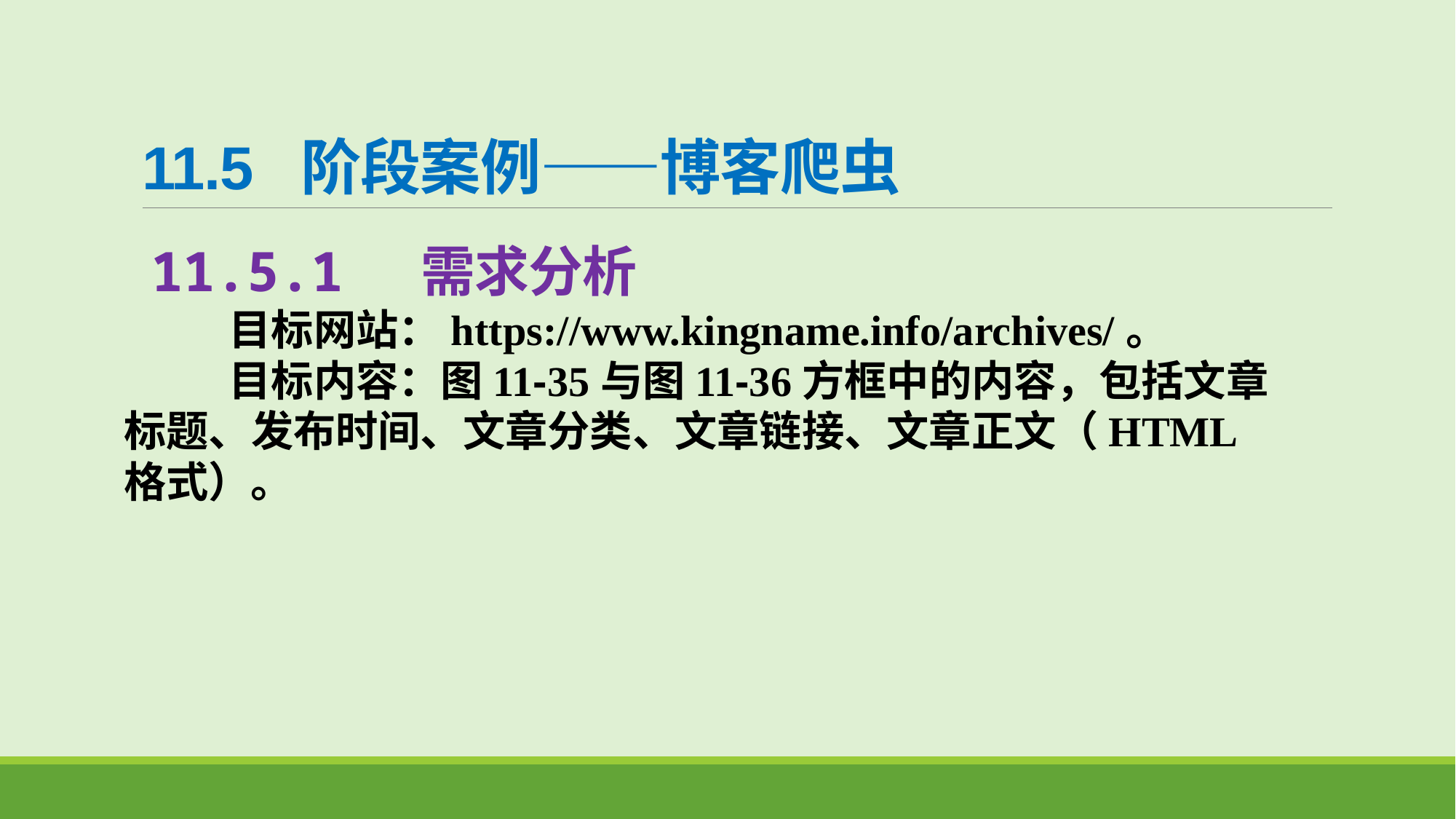

# 11.5  阶段案例——博客爬虫
11.5.1  需求分析
       目标网站：https://www.kingname.info/archives/。
       目标内容：图11-35与图11-36方框中的内容，包括文章标题、发布时间、文章分类、文章链接、文章正文（HTML格式）。